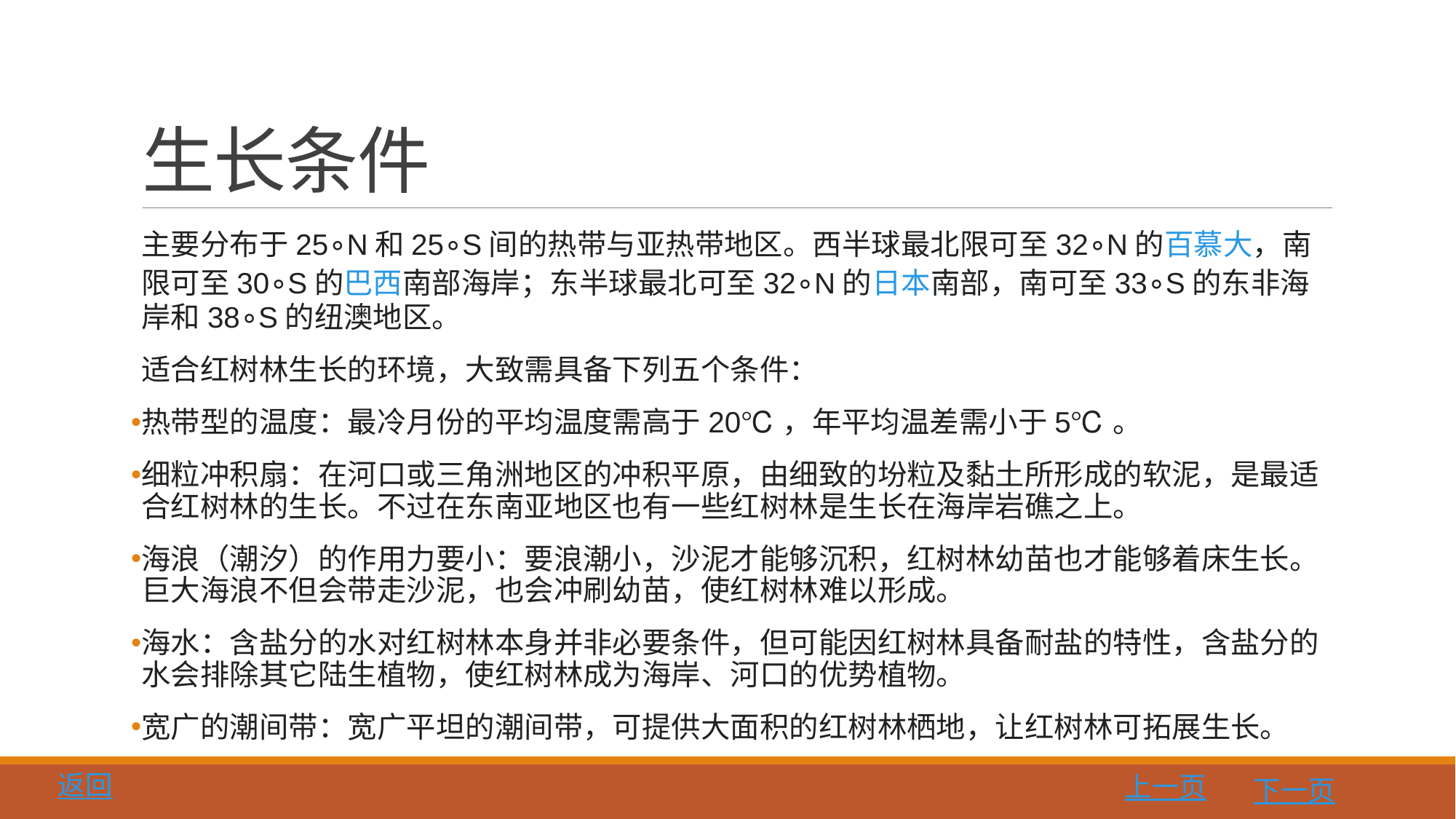

# 生长条件
主要分布于25∘N和25∘S间的热带与亚热带地区。西半球最北限可至32∘N的百慕大，南限可至30∘S的巴西南部海岸；东半球最北可至32∘N的日本南部，南可至33∘S的东非海岸和38∘S的纽澳地区。
适合红树林生长的环境，大致需具备下列五个条件：
热带型的温度：最冷月份的平均温度需高于20℃，年平均温差需小于5℃。
细粒冲积扇：在河口或三角洲地区的冲积平原，由细致的坋粒及黏土所形成的软泥，是最适合红树林的生长。不过在东南亚地区也有一些红树林是生长在海岸岩礁之上。
海浪（潮汐）的作用力要小：要浪潮小，沙泥才能够沉积，红树林幼苗也才能够着床生长。巨大海浪不但会带走沙泥，也会冲刷幼苗，使红树林难以形成。
海水：含盐分的水对红树林本身并非必要条件，但可能因红树林具备耐盐的特性，含盐分的水会排除其它陆生植物，使红树林成为海岸、河口的优势植物。
宽广的潮间带：宽广平坦的潮间带，可提供大面积的红树林栖地，让红树林可拓展生长。

返回
上一页
下一页